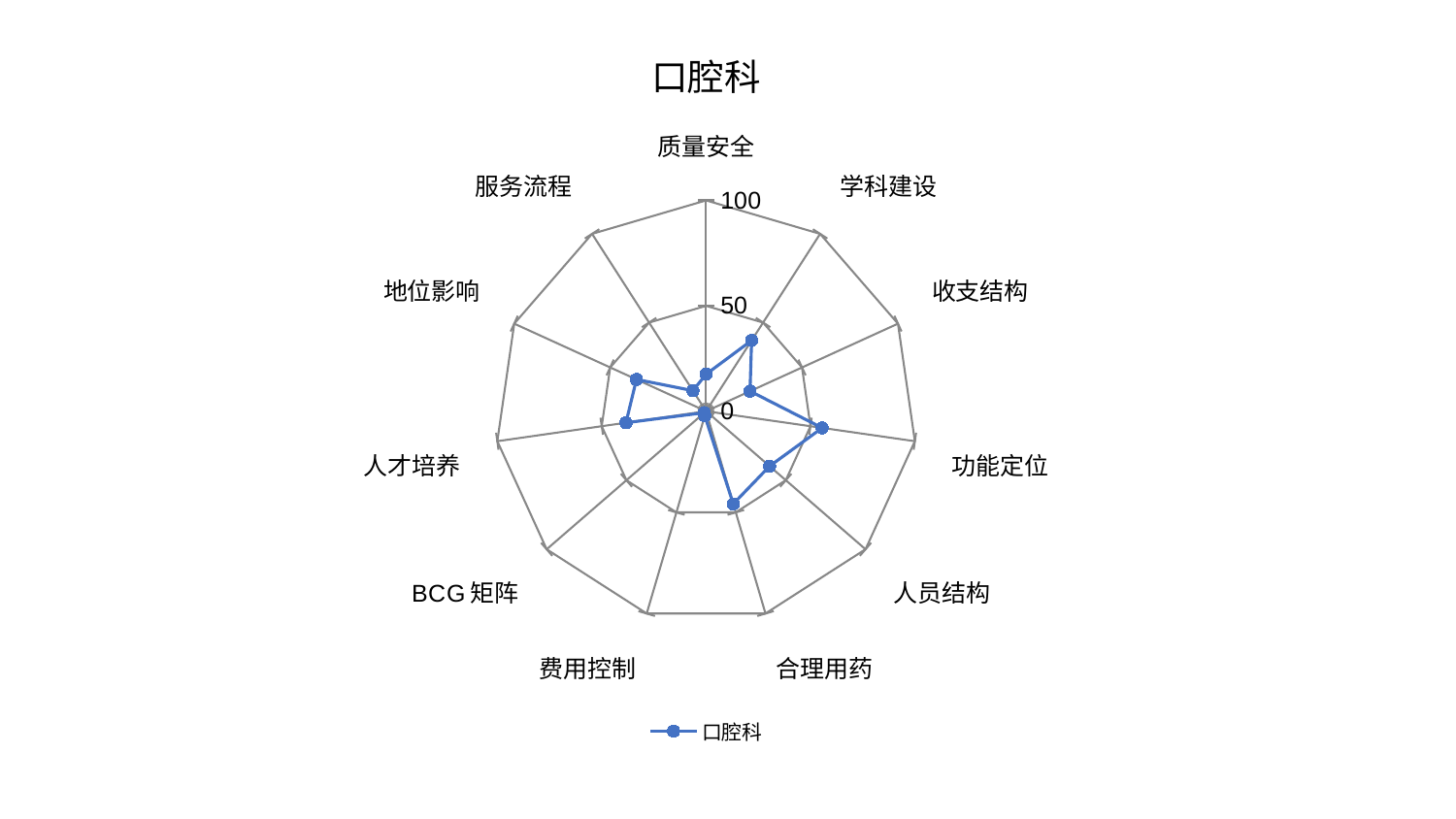

### Chart: 口腔科

| Category | 口腔科 |
|---|---|
| 质量安全 | 17.57982209615081 |
| 学科建设 | 39.92036888620817 |
| 收支结构 | 22.901024708610148 |
| 功能定位 | 55.60428773212158 |
| 人员结构 | 39.807612196998164 |
| 合理用药 | 45.808892110059254 |
| 费用控制 | 2.262041099869705 |
| BCG矩阵 | 1.0769644840007038 |
| 人才培养 | 38.38286171269855 |
| 地位影响 | 36.30572553822835 |
| 服务流程 | 11.564967271971794 |
127